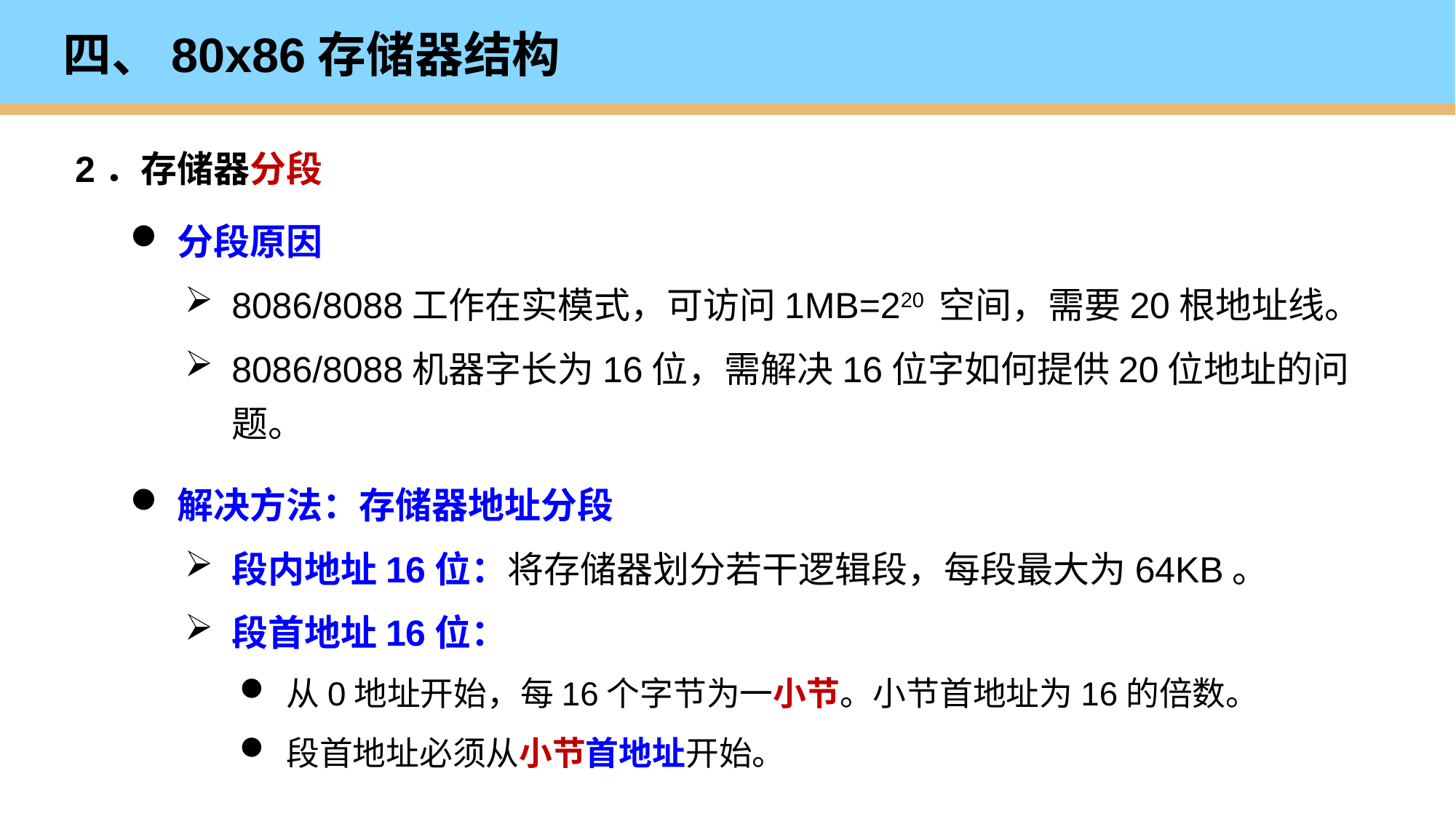

# 四、80x86存储器结构
2．存储器分段
分段原因
8086/8088工作在实模式，可访问1MB=220 空间，需要20根地址线。
8086/8088机器字长为16位，需解决16位字如何提供20位地址的问题。
解决方法：存储器地址分段
段内地址16位：将存储器划分若干逻辑段，每段最大为64KB。
段首地址16位：
从0地址开始，每16个字节为一小节。小节首地址为16的倍数。
段首地址必须从小节首地址开始。
32